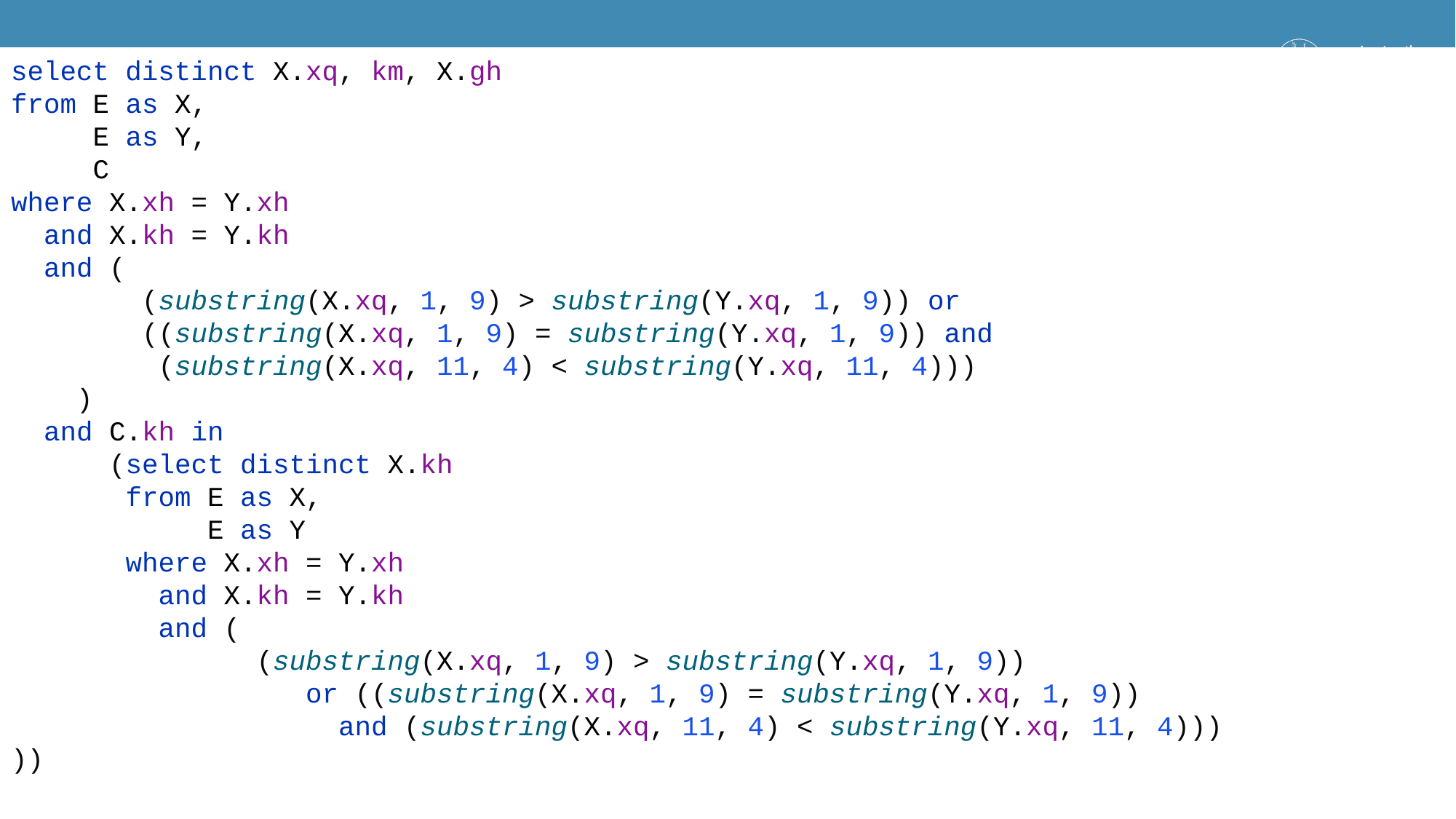

问题2
select distinct X.xq, km, X.gh
from E as X,
     E as Y,
     C
where X.xh = Y.xh
  and X.kh = Y.kh
  and (
        (substring(X.xq, 1, 9) > substring(Y.xq, 1, 9)) or
        ((substring(X.xq, 1, 9) = substring(Y.xq, 1, 9)) and
         (substring(X.xq, 11, 4) < substring(Y.xq, 11, 4)))
    )
  and C.kh in
      (select distinct X.kh
       from E as X,
            E as Y
       where X.xh = Y.xh
         and X.kh = Y.kh
         and (
               (substring(X.xq, 1, 9) > substring(Y.xq, 1, 9))
                  or ((substring(X.xq, 1, 9) = substring(Y.xq, 1, 9))
                    and (substring(X.xq, 11, 4) < substring(Y.xq, 11, 4)))
))
查找有学生重修的课程，输出重修课的开课学期，课程名，教师工号